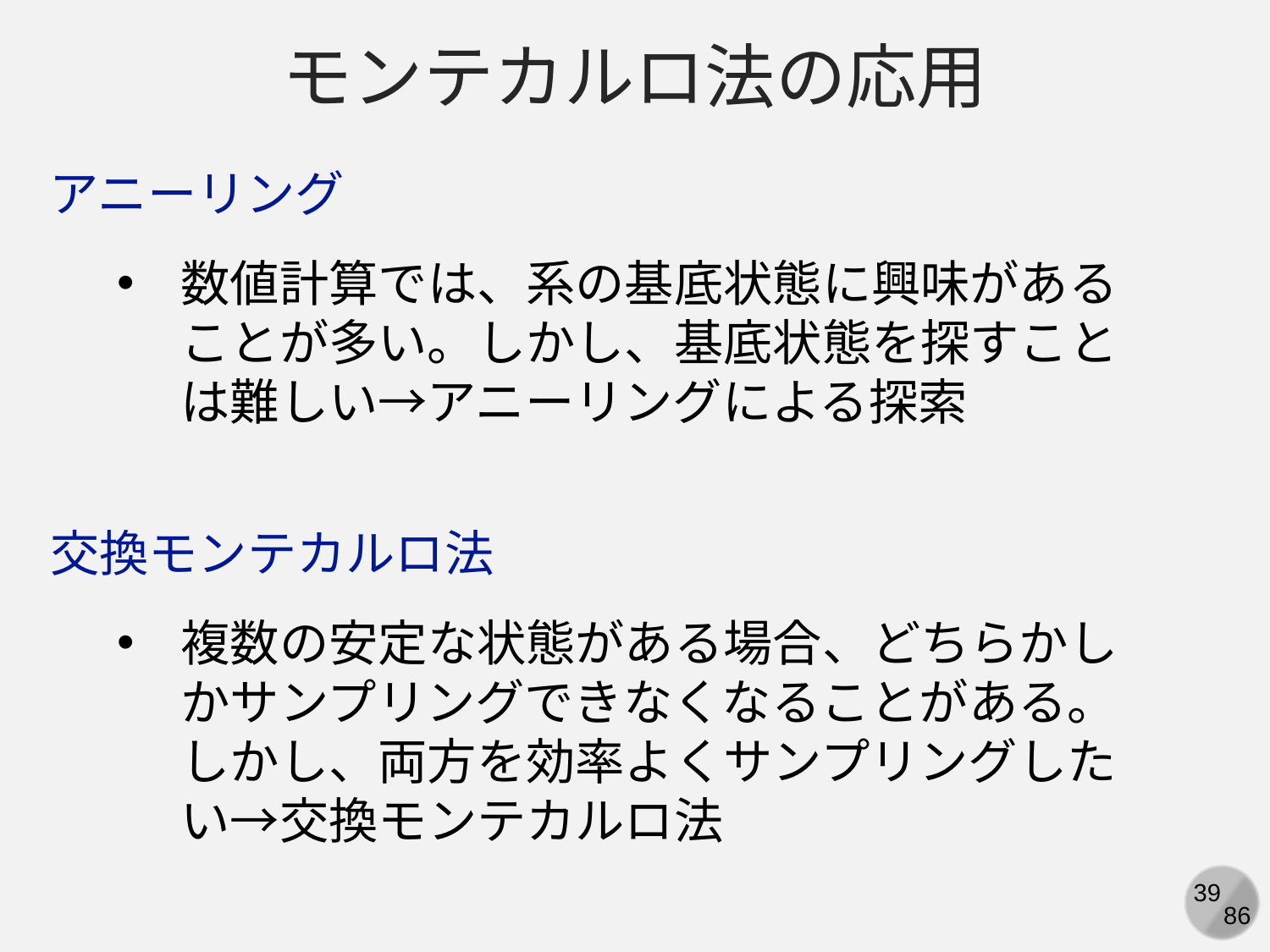

モンテカルロ法の応用
アニーリング
数値計算では、系の基底状態に興味があることが多い。しかし、基底状態を探すことは難しい→アニーリングによる探索
交換モンテカルロ法
複数の安定な状態がある場合、どちらかしかサンプリングできなくなることがある。しかし、両方を効率よくサンプリングしたい→交換モンテカルロ法